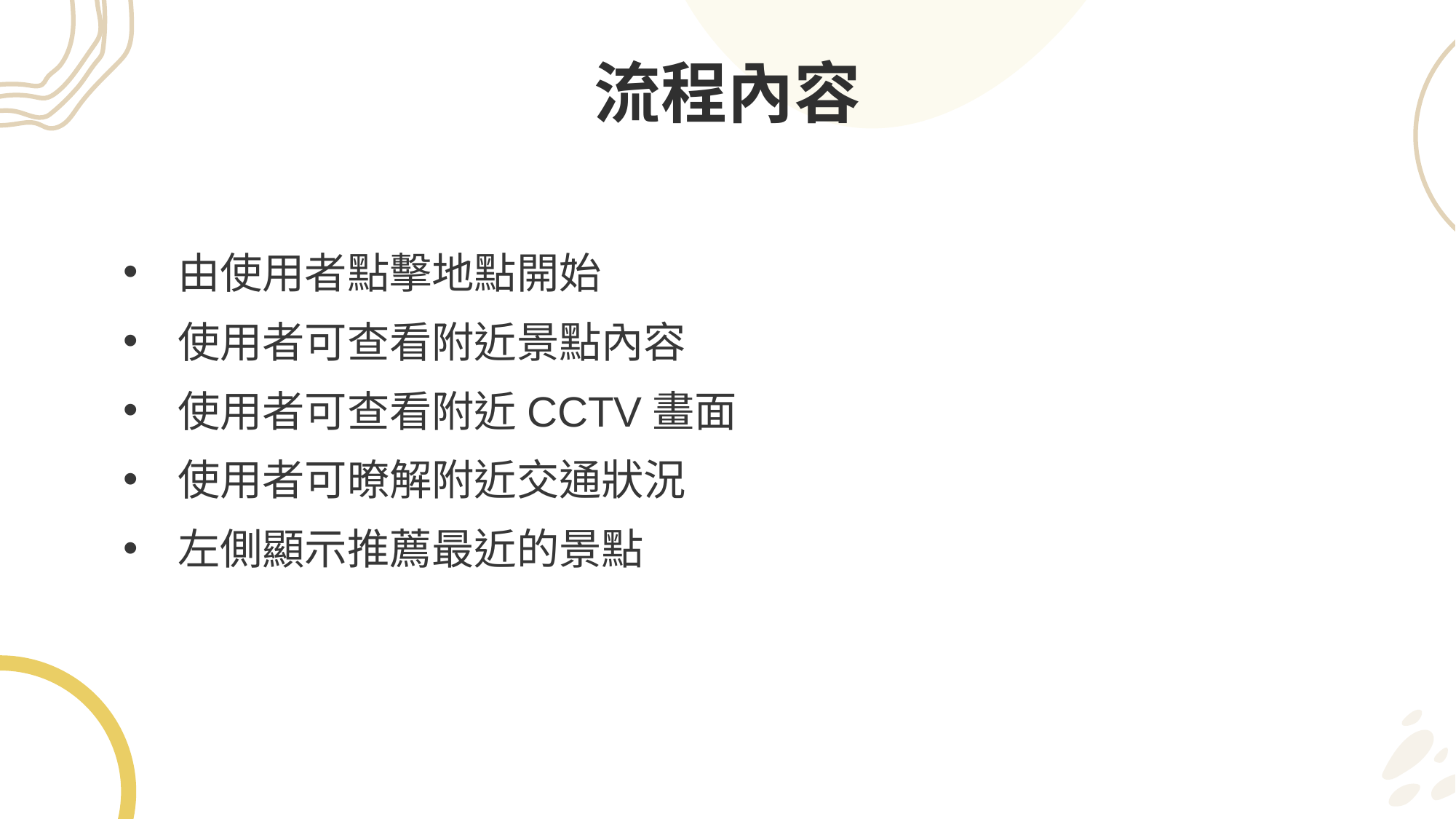

流程內容
由使用者點擊地點開始
使用者可查看附近景點內容
使用者可查看附近CCTV畫面
使用者可暸解附近交通狀況
左側顯示推薦最近的景點